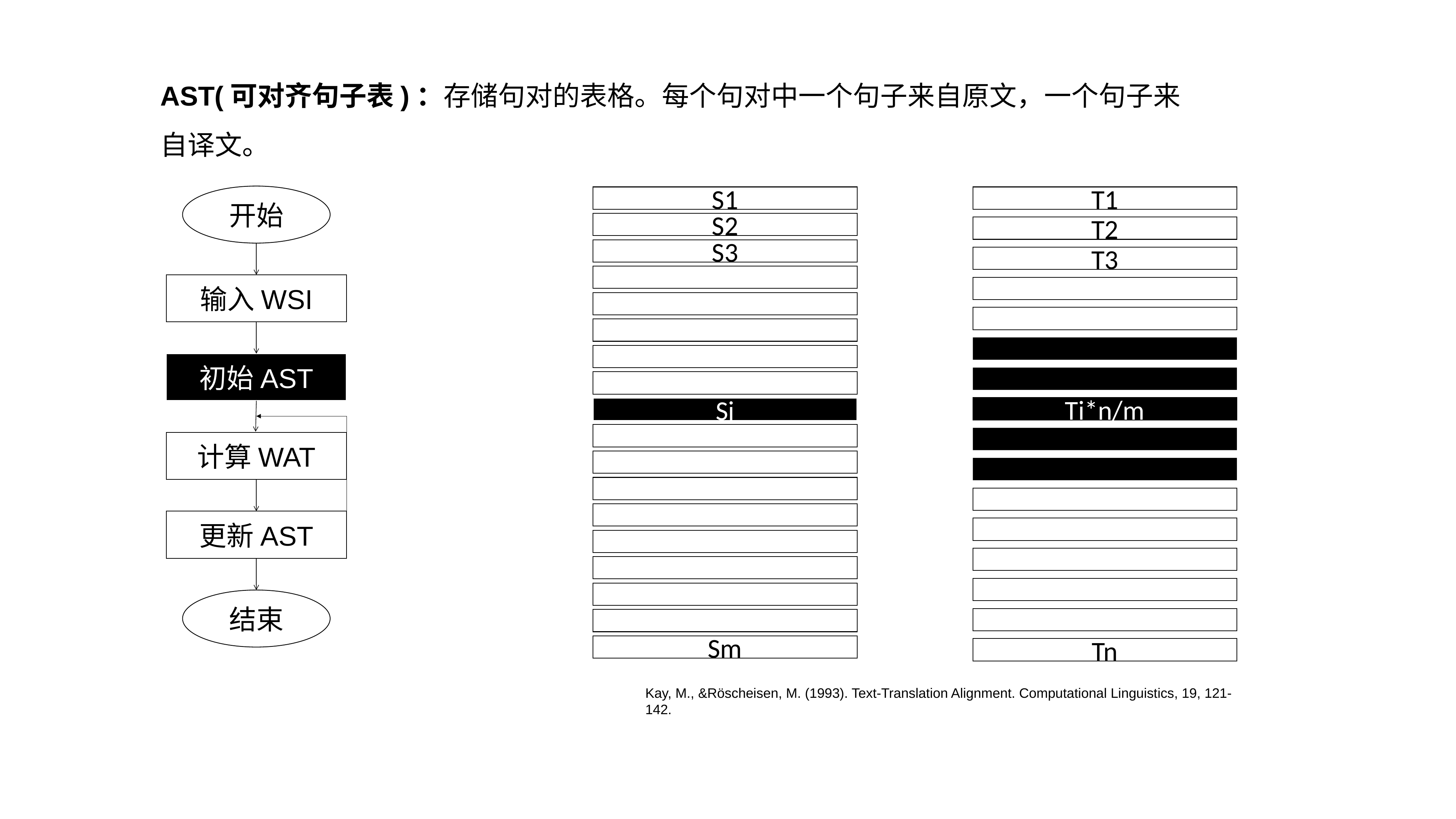

AST(可对齐句子表)：存储句对的表格。每个句对中一个句子来自原文，一个句子来自译文。
开始
S1
T1
S2
T2
S3
T3

输入WSI

初始AST

Ti*n/m
Si

计算WAT

更新AST

结束

Sm
Tn
Kay, M., &Röscheisen, M. (1993). Text-Translation Alignment. Computational Linguistics, 19, 121-142.